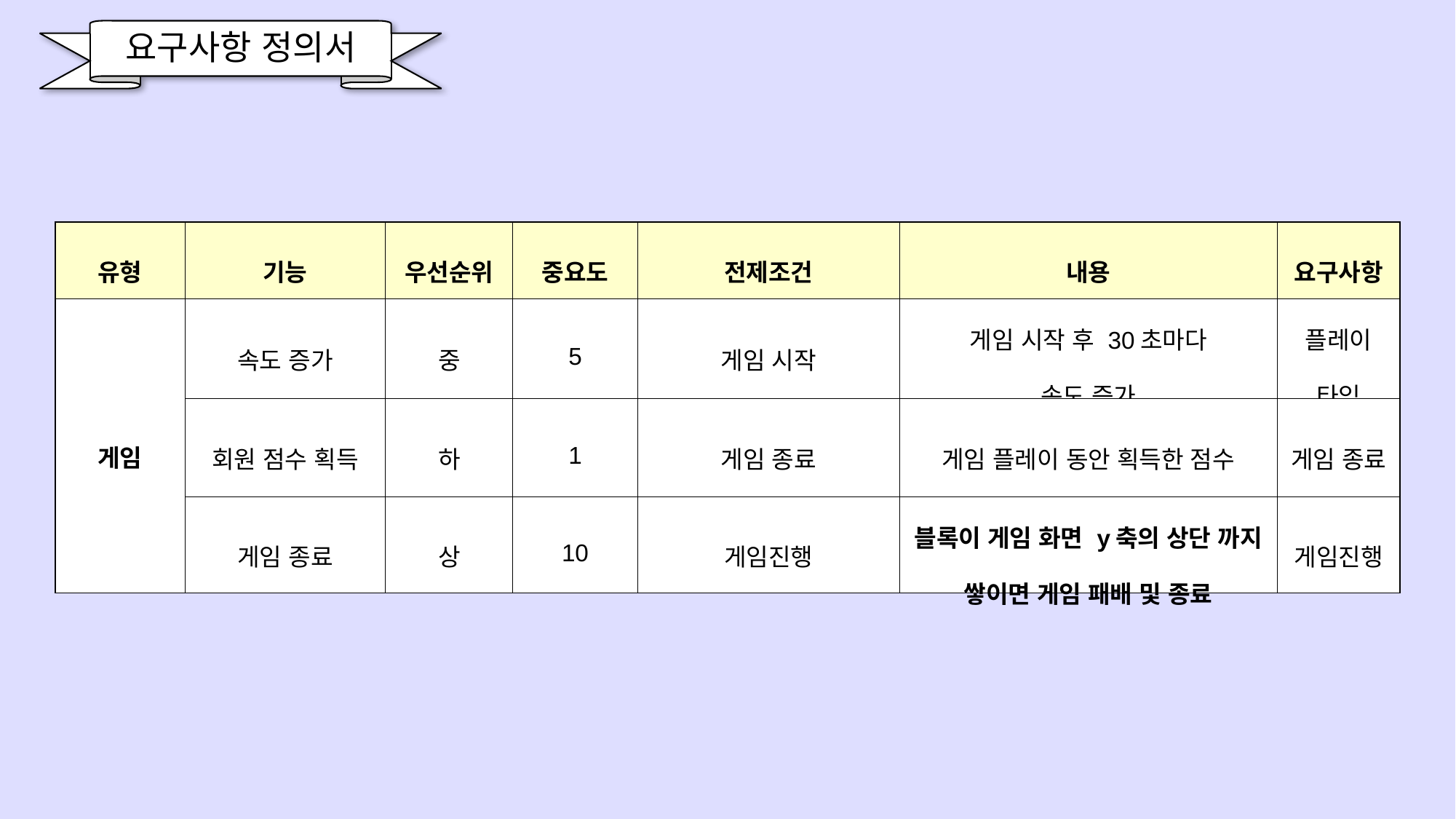

요구사항 정의서

| 유형 | 기능 | 우선순위 | 중요도 | 전제조건 | 내용 | 요구사항 |
| --- | --- | --- | --- | --- | --- | --- |
| 게임 | 속도 증가 | 중 | 5 | 게임 시작 | 게임 시작 후 30초마다 속도 증가 | 플레이 타임 |
|  | 회원 점수 획득 | 하 | 1 | 게임 종료 | 게임 플레이 동안 획득한 점수 | 게임 종료 |
|  | 게임 종료 | 상 | 10 | 게임진행 | 블록이 게임 화면 y축의 상단 까지 쌓이면 게임 패배 및 종료 | 게임진행 |